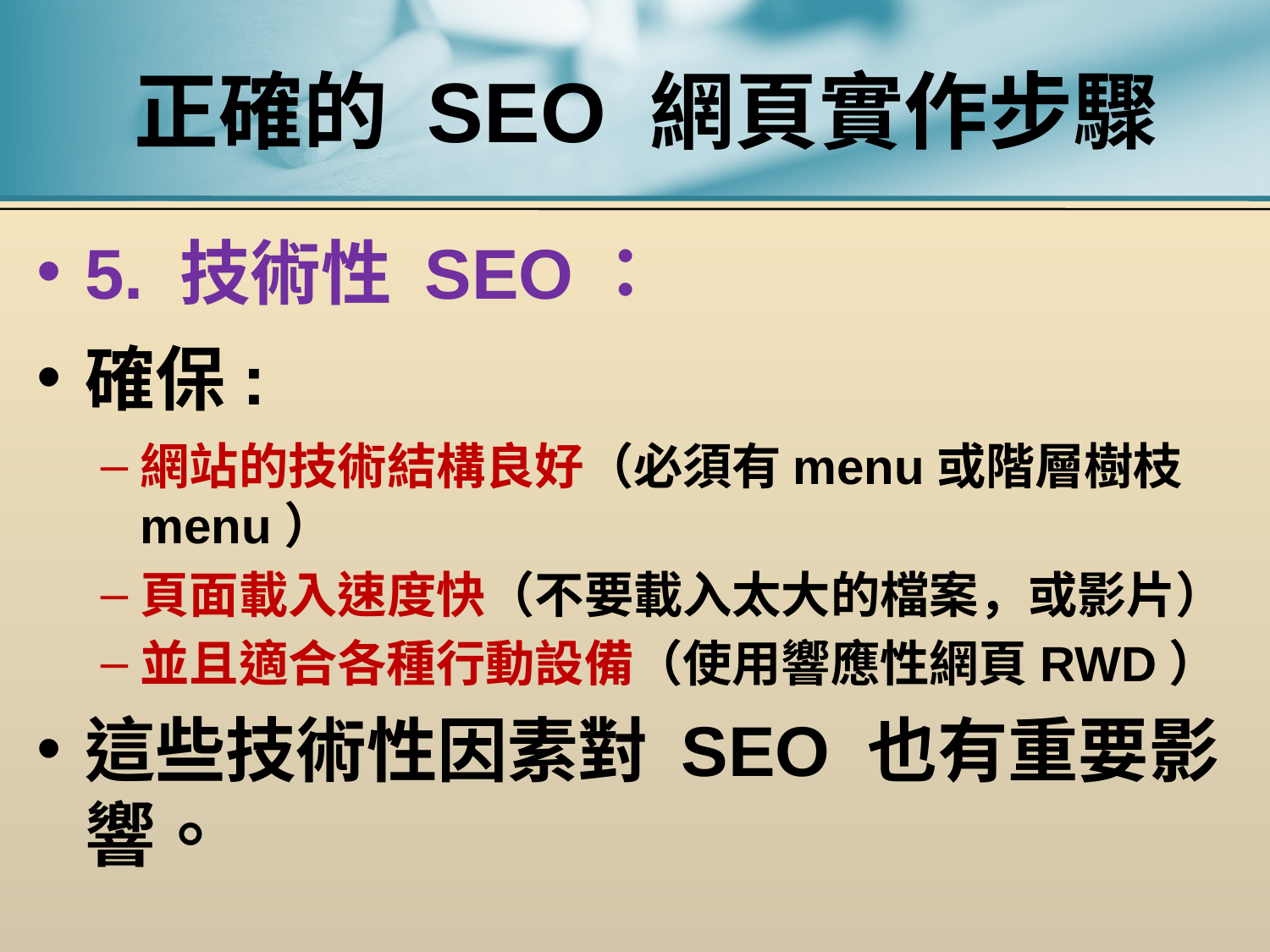

# 正確的 SEO 網頁實作步驟
5. 技術性 SEO：
確保:
網站的技術結構良好（必須有menu或階層樹枝menu）
頁面載入速度快（不要載入太大的檔案，或影片）
並且適合各種行動設備（使用響應性網頁RWD）
這些技術性因素對 SEO 也有重要影響。